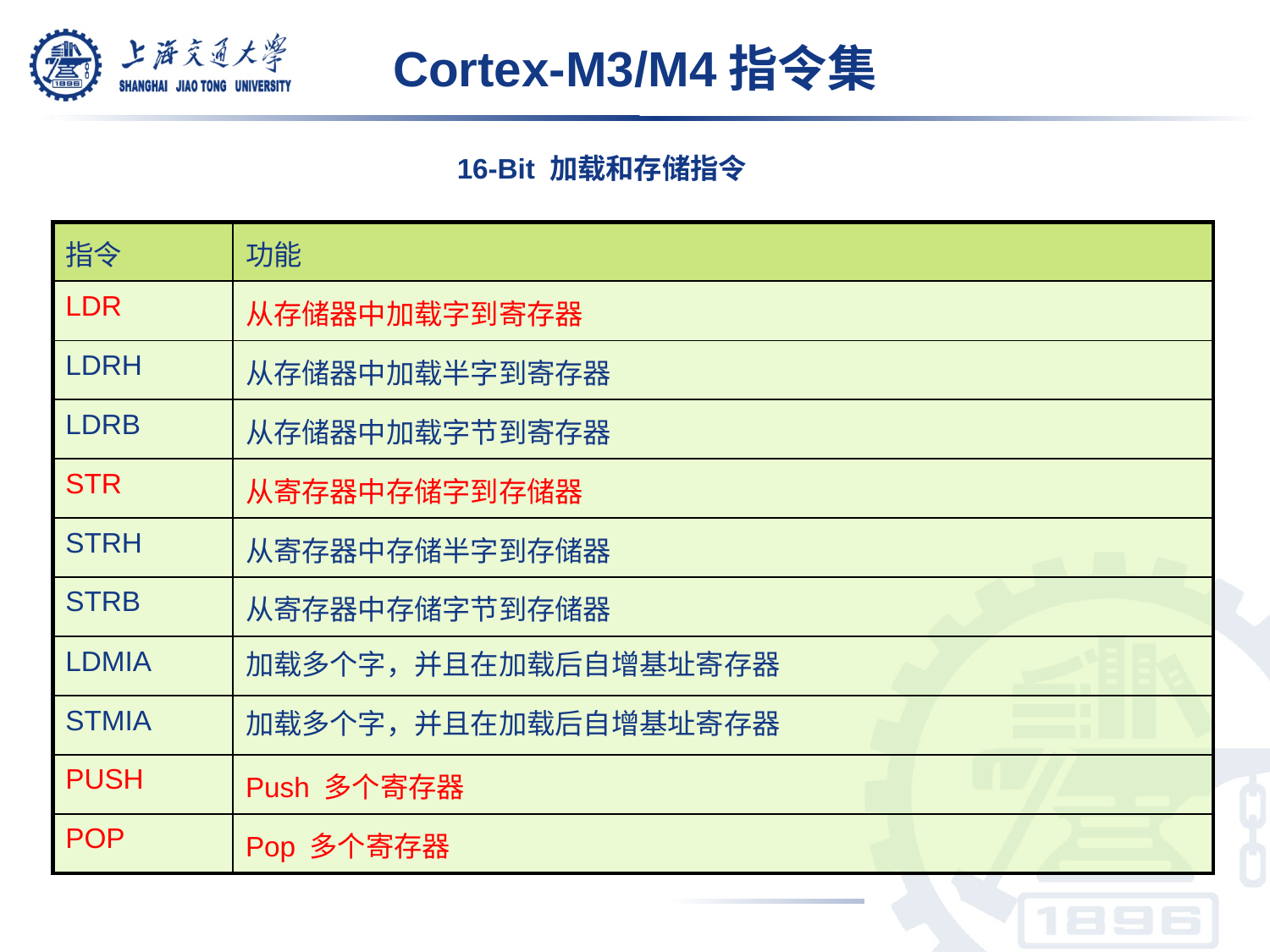

Cortex-M3/M4指令集
16-Bit 加载和存储指令
| 指令 | 功能 |
| --- | --- |
| LDR | 从存储器中加载字到寄存器 |
| LDRH | 从存储器中加载半字到寄存器 |
| LDRB | 从存储器中加载字节到寄存器 |
| STR | 从寄存器中存储字到存储器 |
| STRH | 从寄存器中存储半字到存储器 |
| STRB | 从寄存器中存储字节到存储器 |
| LDMIA | 加载多个字，并且在加载后自增基址寄存器 |
| STMIA | 加载多个字，并且在加载后自增基址寄存器 |
| PUSH | Push 多个寄存器 |
| POP | Pop 多个寄存器 |